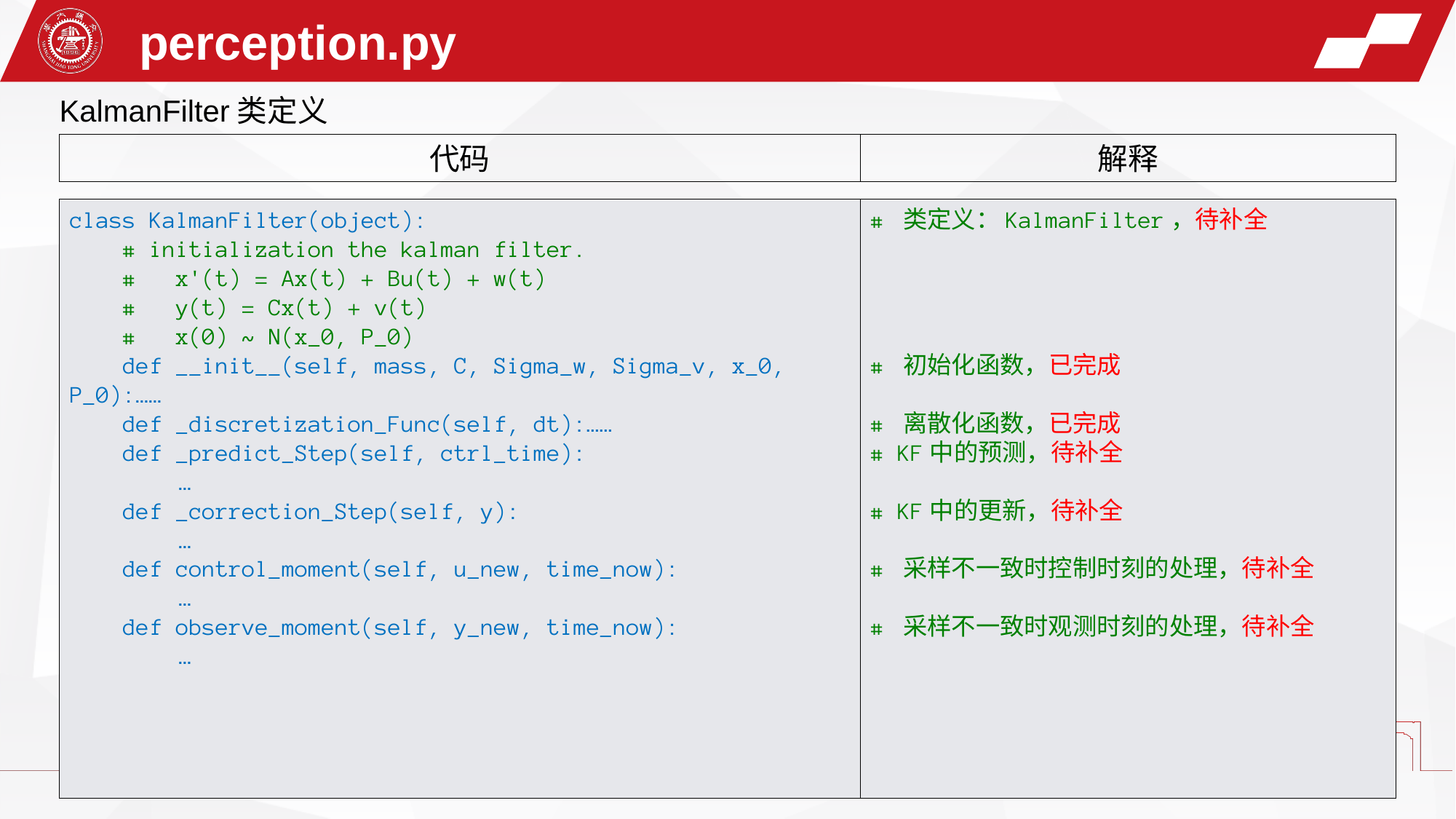

perception.py
KalmanFilter类定义
代码
解释
class KalmanFilter(object):
    # initialization the kalman filter.
    #   x'(t) = Ax(t) + Bu(t) + w(t)
    #   y(t) = Cx(t) + v(t)
    #   x(0) ~ N(x_0, P_0)
    def __init__(self, mass, C, Sigma_w, Sigma_v, x_0, P_0):……
    def _discretization_Func(self, dt):……
    def _predict_Step(self, ctrl_time):
	…
    def _correction_Step(self, y):
	…
    def control_moment(self, u_new, time_now):
	…
    def observe_moment(self, y_new, time_now):
	…

# 类定义：KalmanFilter，待补全

# 初始化函数，已完成

# 离散化函数，已完成
# KF中的预测，待补全

# KF中的更新，待补全

# 采样不一致时控制时刻的处理，待补全

# 采样不一致时观测时刻的处理，待补全